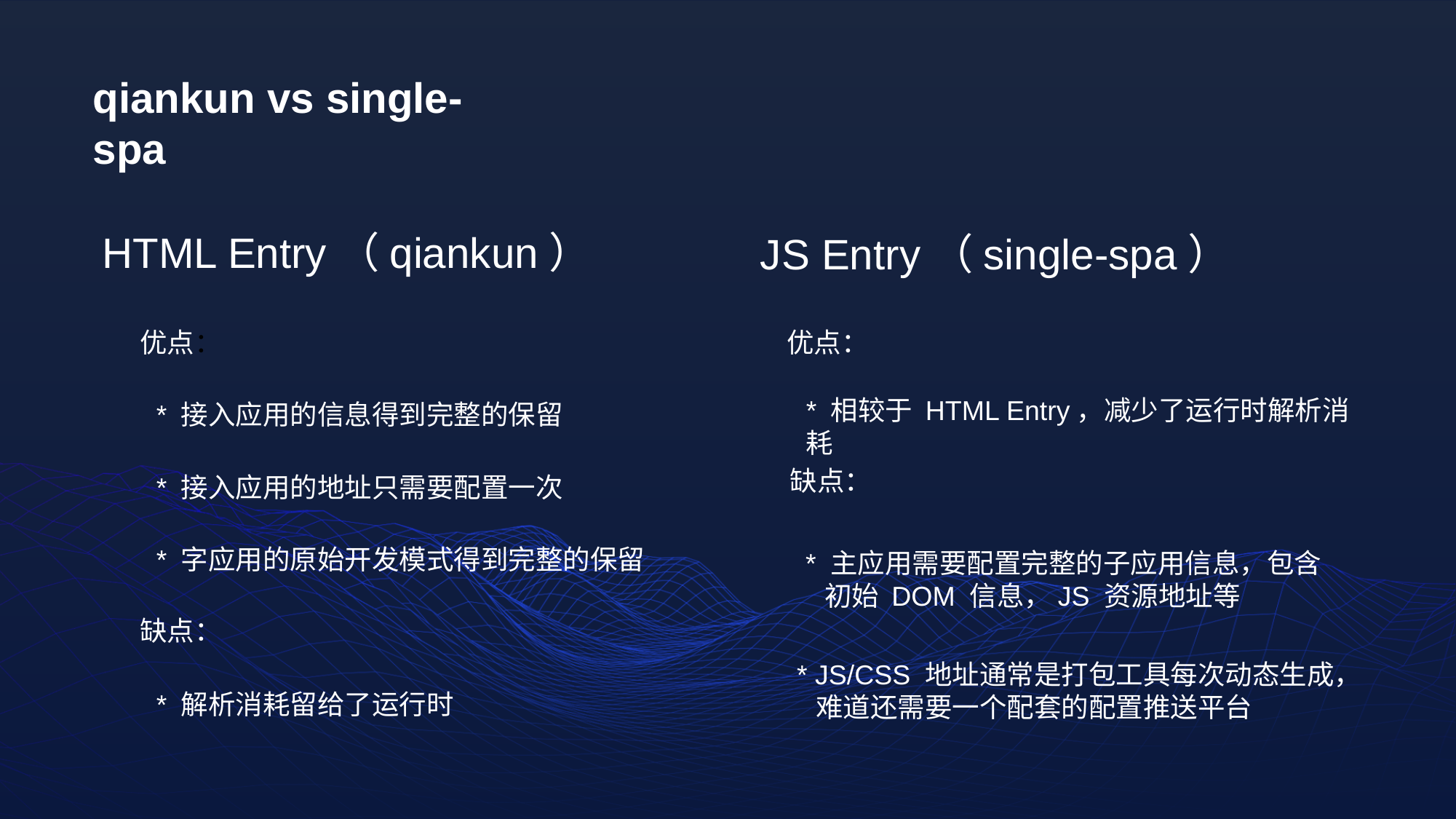

qiankun vs single-spa
HTML Entry（qiankun）
JS Entry（single-spa）
优点：
优点：
* 相较于 HTML Entry，减少了运行时解析消耗
* 接入应用的信息得到完整的保留
缺点：
* 接入应用的地址只需要配置一次
* 字应用的原始开发模式得到完整的保留
* 主应用需要配置完整的子应用信息，包含
  初始 DOM 信息，JS 资源地址等
缺点：
* JS/CSS 地址通常是打包工具每次动态生成，
  难道还需要一个配套的配置推送平台
* 解析消耗留给了运行时